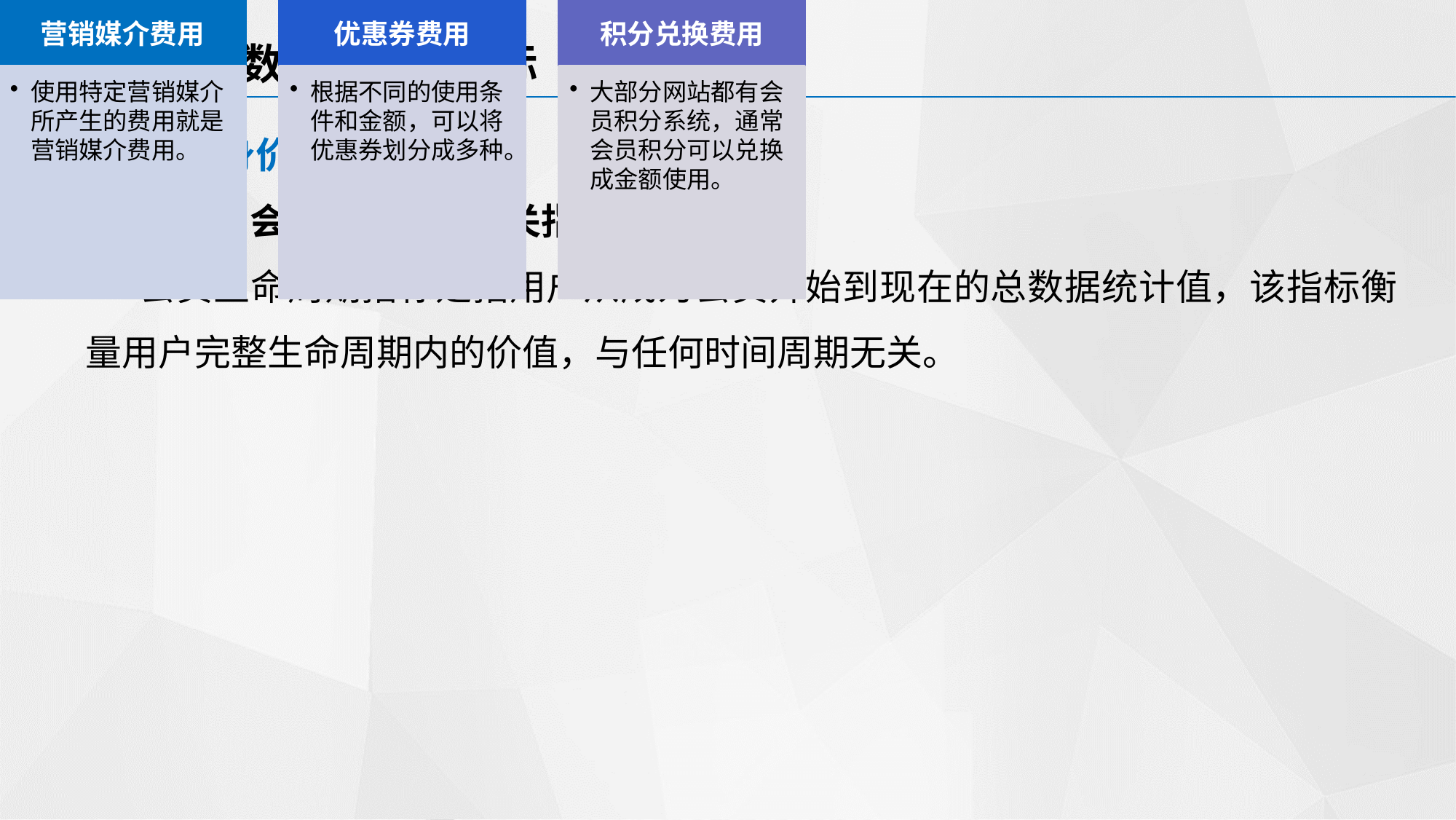

# 会员数据化运营指标
会员终身价值指标
（1）会员生命周期相关指标
会员生命周期指标是指用户从成为会员开始到现在的总数据统计值，该指标衡量用户完整生命周期内的价值，与任何时间周期无关。
营销媒介费用
使用特定营销媒介所产生的费用就是营销媒介费用。
优惠券费用
根据不同的使用条件和金额，可以将优惠券划分成多种。
积分兑换费用
大部分网站都有会员积分系统，通常会员积分可以兑换成金额使用。